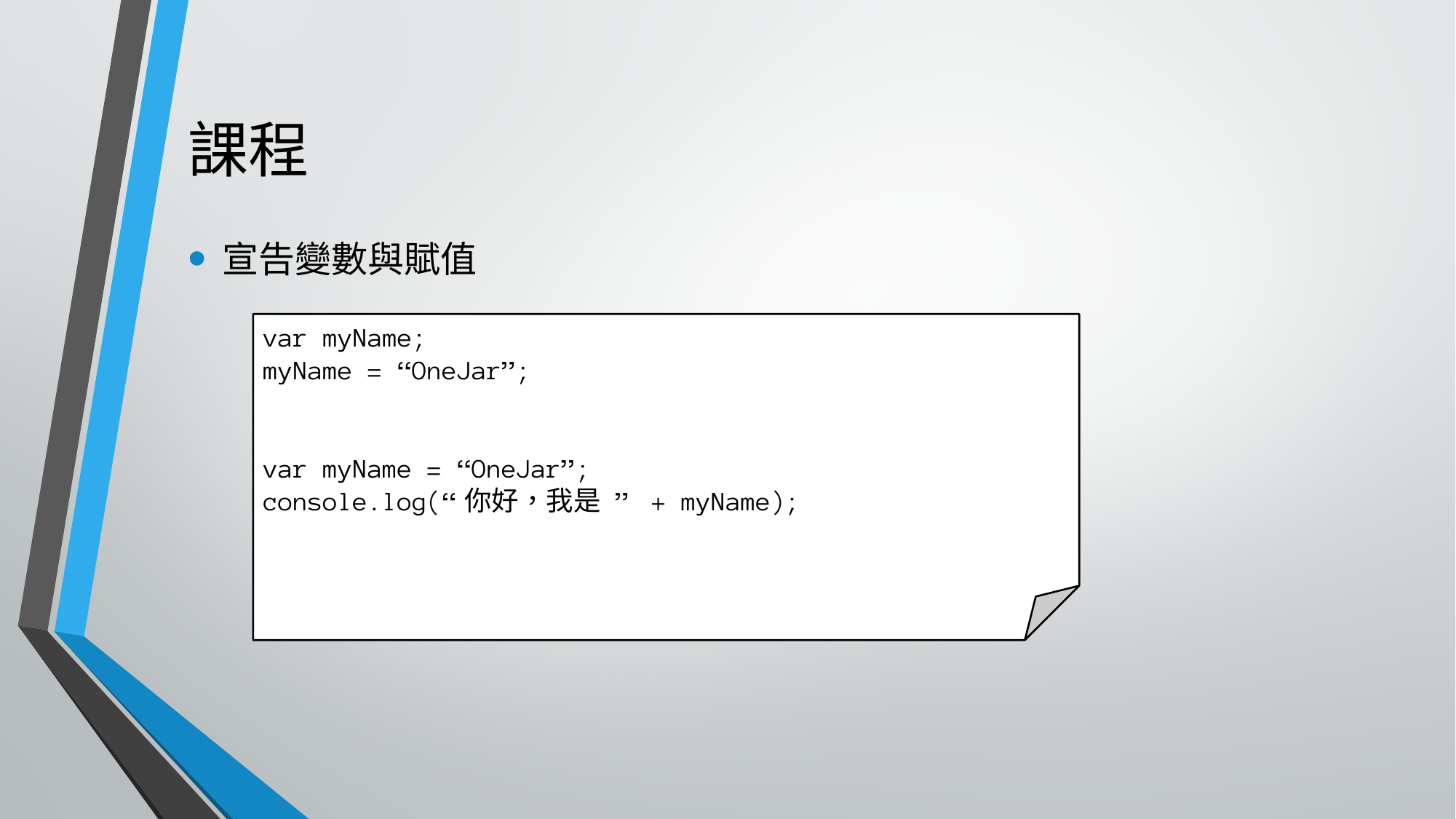

# 課程
宣告變數與賦值

var myName;
myName = “OneJar”;

var myName = “OneJar”;
console.log(“你好，我是 ” + myName);